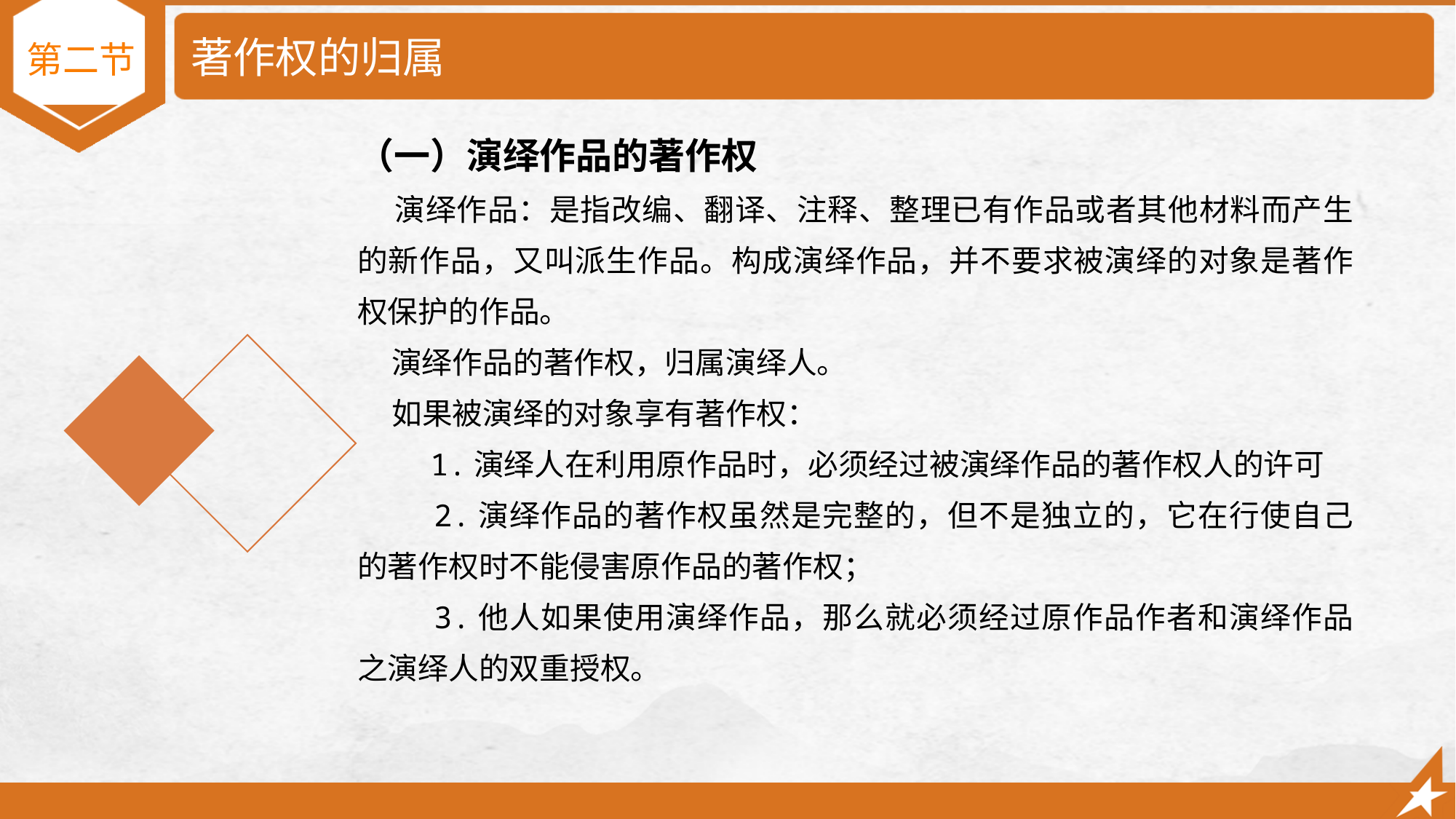

# 著作权的归属
第二节
（一）演绎作品的著作权
    演绎作品：是指改编、翻译、注释、整理已有作品或者其他材料而产生的新作品，又叫派生作品。构成演绎作品，并不要求被演绎的对象是著作权保护的作品。
    演绎作品的著作权，归属演绎人。
    如果被演绎的对象享有著作权：
    1.演绎人在利用原作品时，必须经过被演绎作品的著作权人的许可
    2.演绎作品的著作权虽然是完整的，但不是独立的，它在行使自己的著作权时不能侵害原作品的著作权；
    3.他人如果使用演绎作品，那么就必须经过原作品作者和演绎作品之演绎人的双重授权。